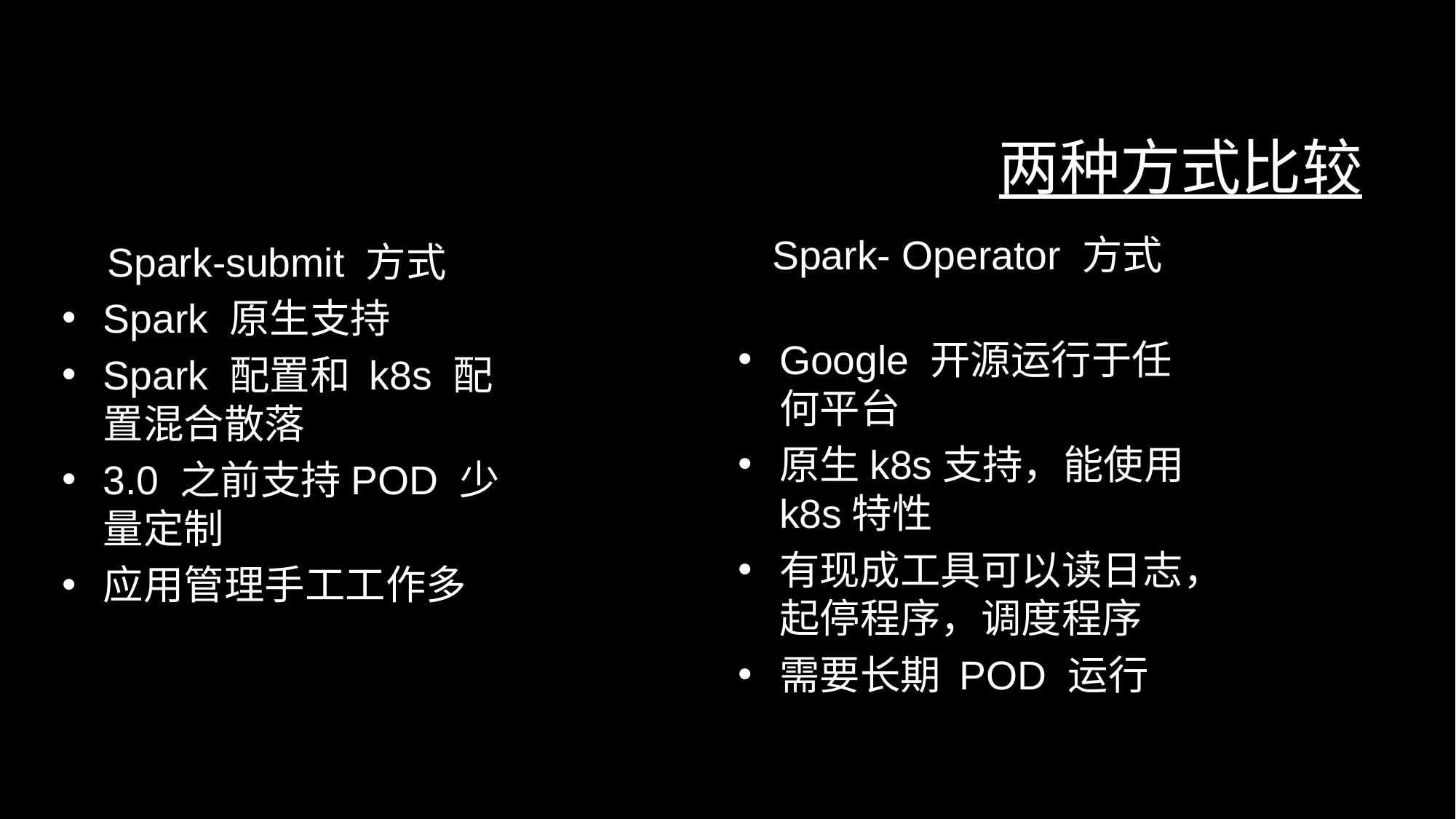

# 两种方式比较
   Spark- Operator 方式
Google 开源运行于任何平台
原生k8s支持，能使用k8s特性
有现成工具可以读日志，起停程序，调度程序
需要长期 POD 运行

    Spark-submit 方式
Spark 原生支持
Spark 配置和 k8s 配置混合散落
3.0 之前支持POD 少量定制
应用管理手工工作多